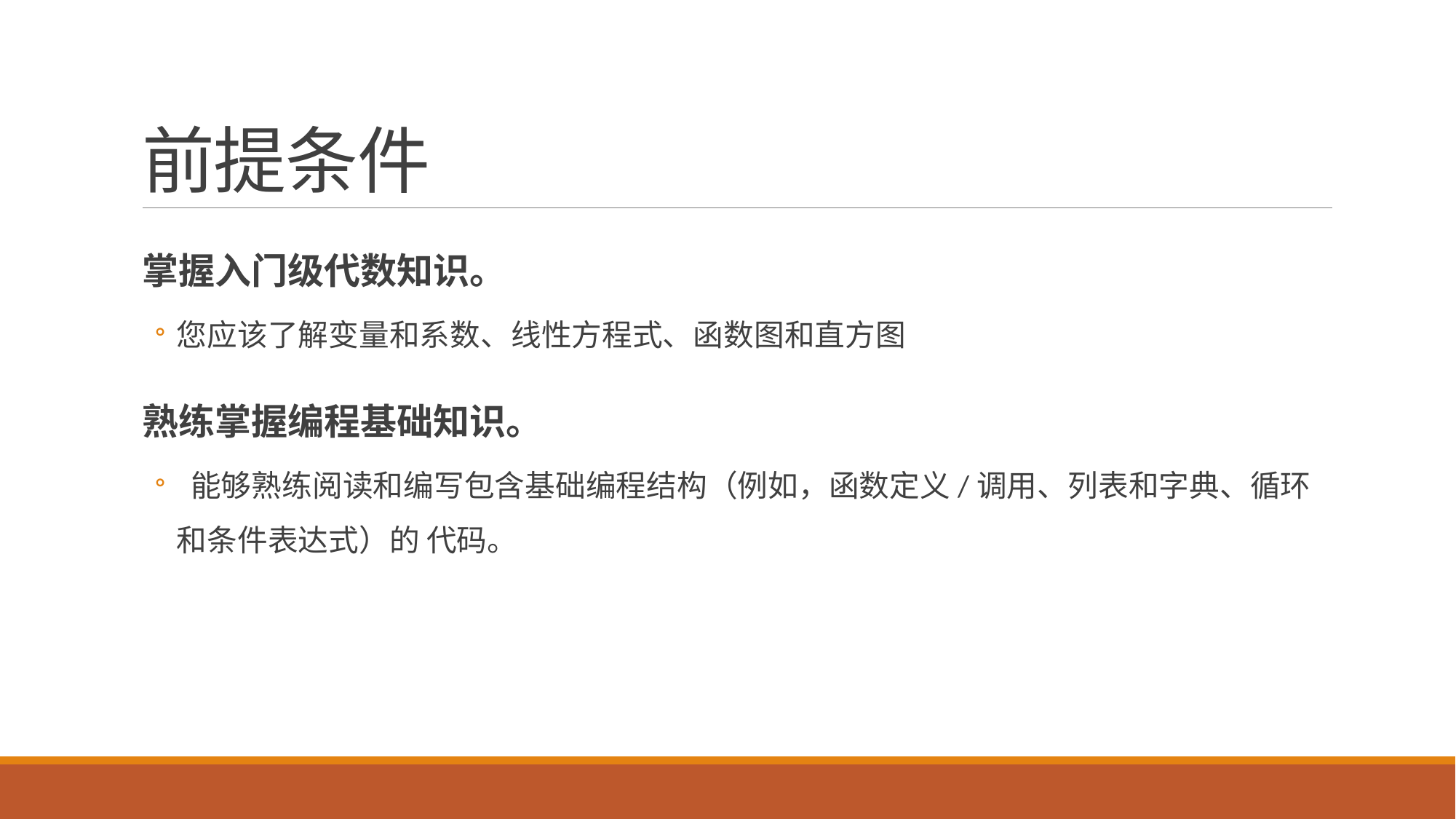

# 前提条件
掌握入门级代数知识。
您应该了解变量和系数、线性方程式、函数图和直方图
熟练掌握编程基础知识。
 能够熟练阅读和编写包含基础编程结构（例如，函数定义/调用、列表和字典、循环和条件表达式）的 代码。